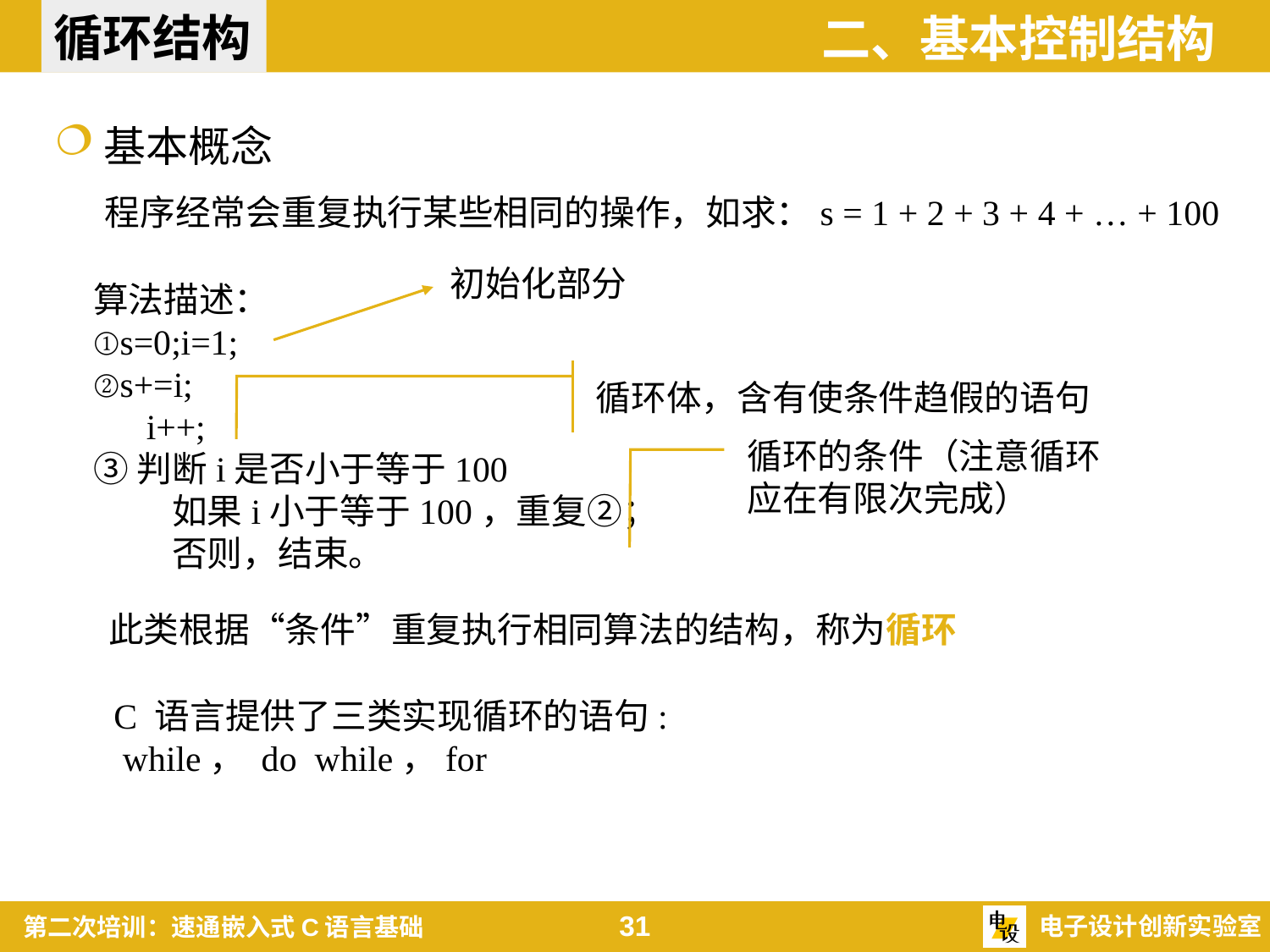

循环结构
二、基本控制结构
基本概念
程序经常会重复执行某些相同的操作，如求：s = 1 + 2 + 3 + 4 + … + 100
初始化部分
算法描述：
①s=0;i=1;
②s+=i;
      i++;
③判断i是否小于等于100
         如果i小于等于100，重复②；
         否则，结束。
循环体，含有使条件趋假的语句
循环的条件（注意循环应在有限次完成）
此类根据“条件”重复执行相同算法的结构，称为循环
 C 语言提供了三类实现循环的语句:
  while， do  while，for
31